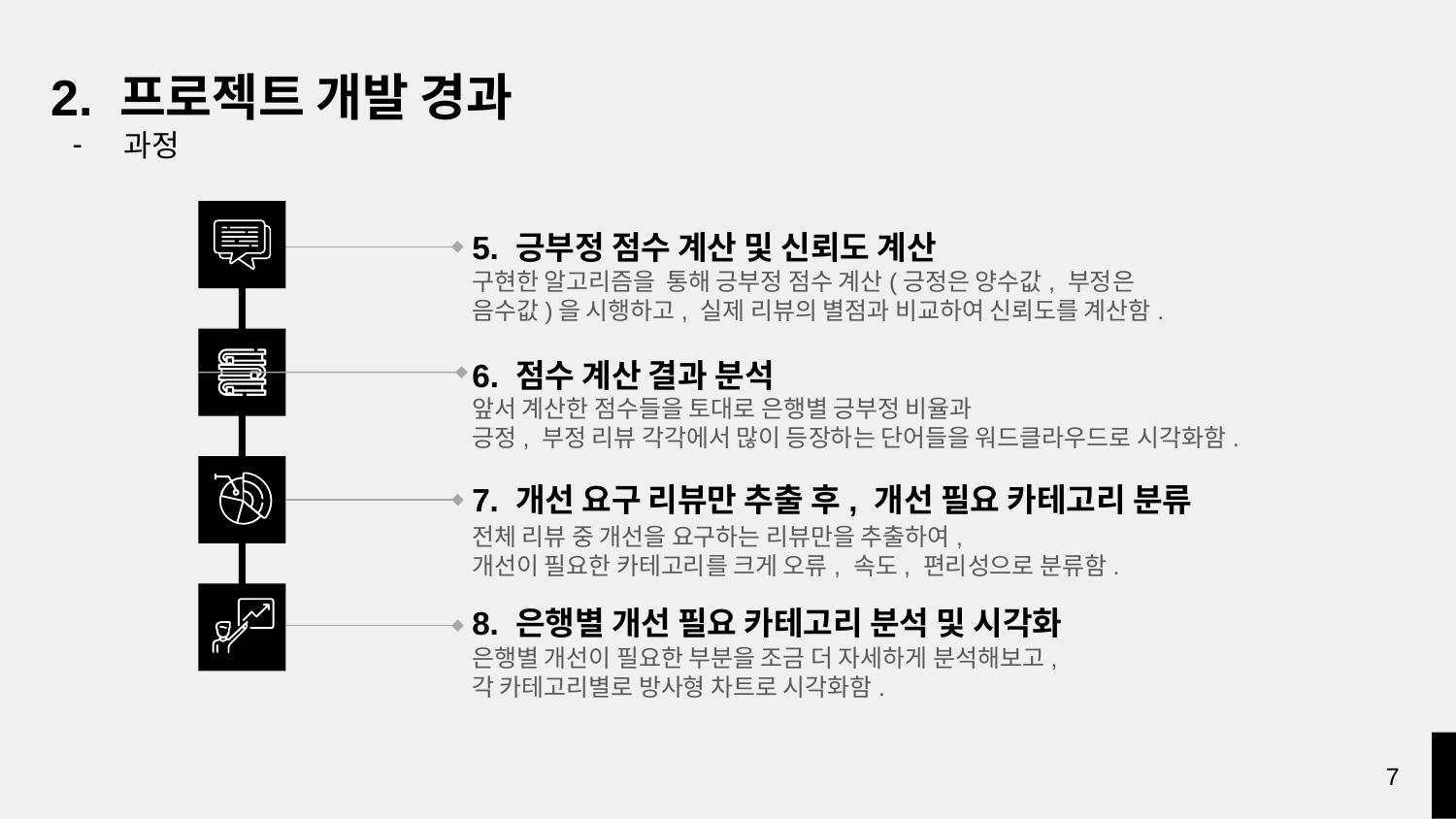

# 2. 프로젝트 개발 경과
과정

5. 긍부정 점수 계산 및 신뢰도 계산
구현한 알고리즘을  통해 긍부정 점수 계산(긍정은 양수값, 부정은 음수값)을 시행하고, 실제 리뷰의 별점과 비교하여 신뢰도를 계산함.

6. 점수 계산 결과 분석

앞서 계산한 점수들을 토대로 은행별 긍부정 비율과
긍정, 부정 리뷰 각각에서 많이 등장하는 단어들을 워드클라우드로 시각화함.

7. 개선 요구 리뷰만 추출 후, 개선 필요 카테고리 분류

전체 리뷰 중 개선을 요구하는 리뷰만을 추출하여,
개선이 필요한 카테고리를 크게 오류, 속도, 편리성으로 분류함.
8. 은행별 개선 필요 카테고리 분석 및 시각화

은행별 개선이 필요한 부분을 조금 더 자세하게 분석해보고,
각 카테고리별로 방사형 차트로 시각화함.
7